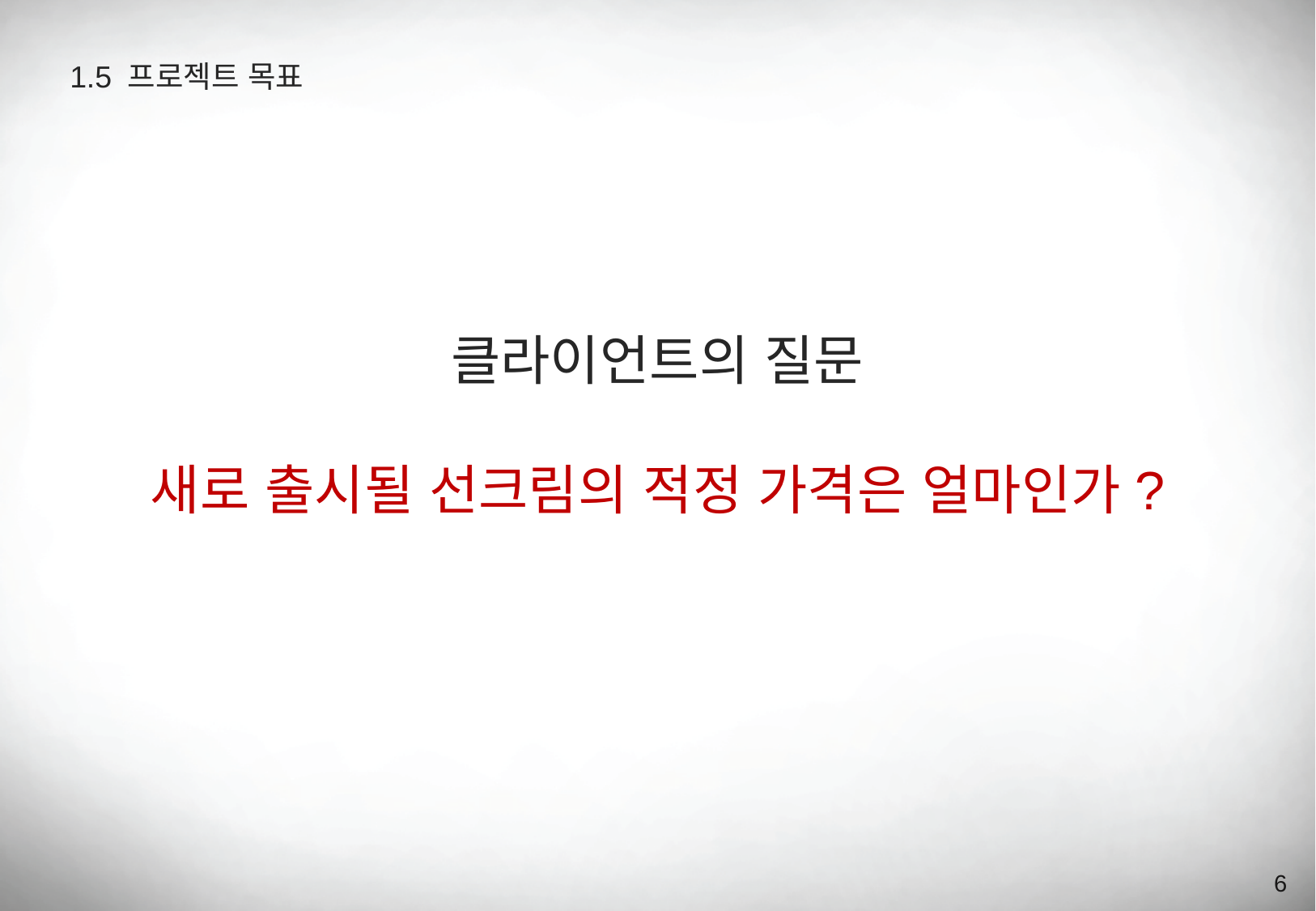

1.5 프로젝트 목표
클라이언트의 질문

새로 출시될 선크림의 적정 가격은 얼마인가?
6